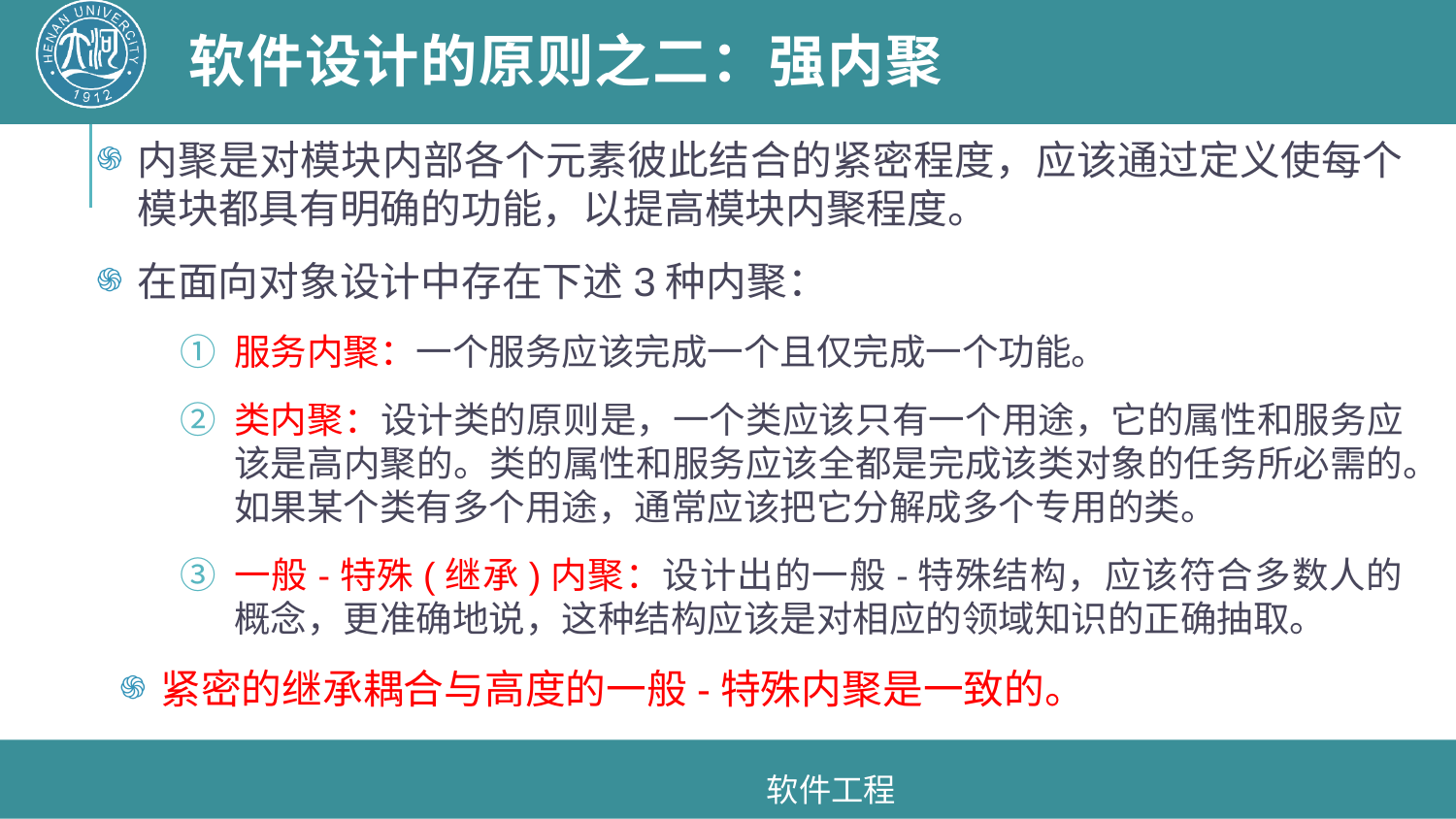

# 软件设计的原则之二：强内聚
内聚是对模块内部各个元素彼此结合的紧密程度，应该通过定义使每个模块都具有明确的功能，以提高模块内聚程度。
在面向对象设计中存在下述3种内聚：
服务内聚：一个服务应该完成一个且仅完成一个功能。
类内聚：设计类的原则是，一个类应该只有一个用途，它的属性和服务应该是高内聚的。类的属性和服务应该全都是完成该类对象的任务所必需的。如果某个类有多个用途，通常应该把它分解成多个专用的类。
一般-特殊(继承)内聚：设计出的一般-特殊结构，应该符合多数人的概念，更准确地说，这种结构应该是对相应的领域知识的正确抽取。
紧密的继承耦合与高度的一般-特殊内聚是一致的。

软件工程
167